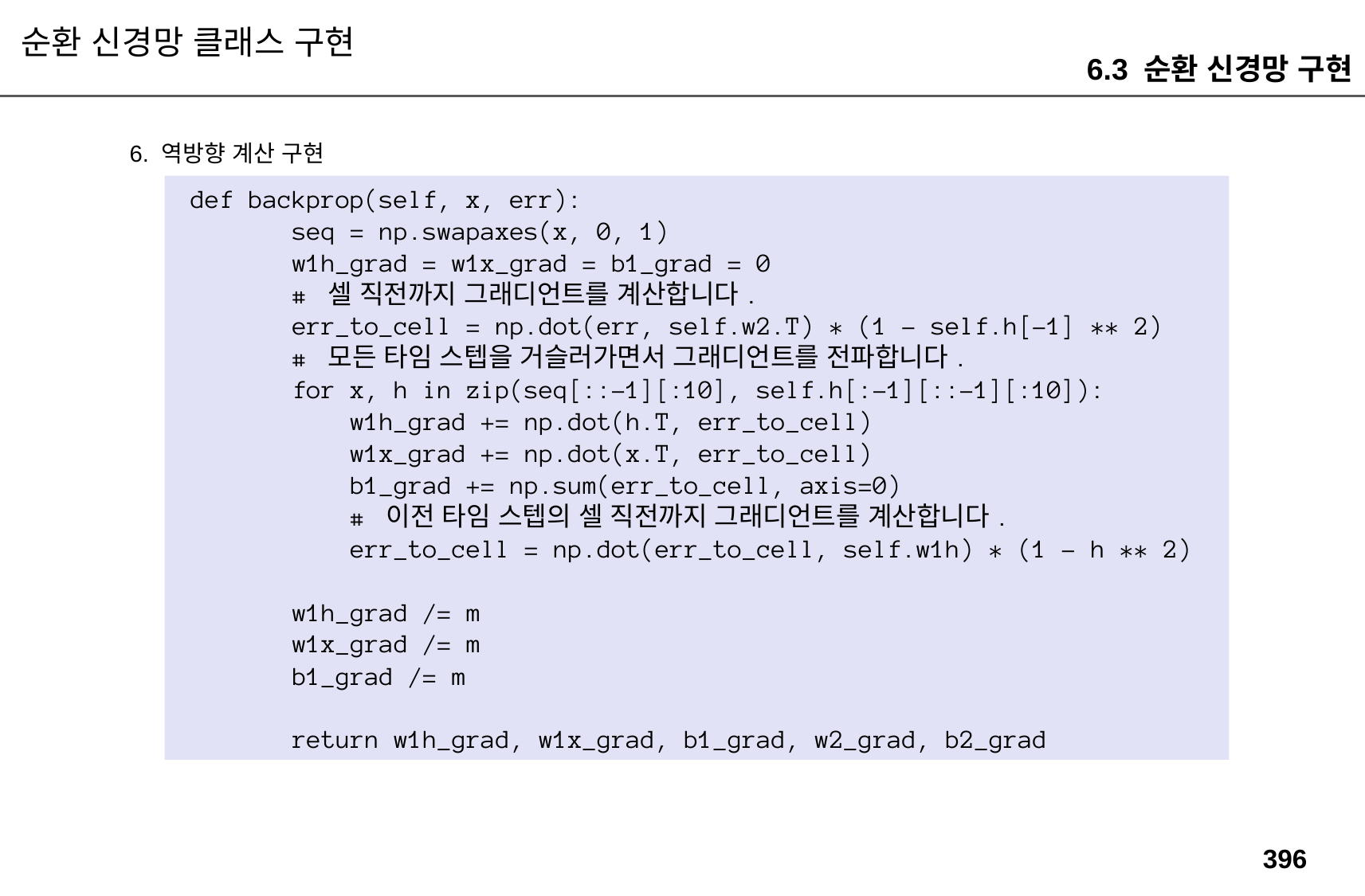

순환 신경망 클래스 구현
6.3 순환 신경망 구현
6. 역방향 계산 구현
 def backprop(self, x, err):
        seq = np.swapaxes(x, 0, 1)
        w1h_grad = w1x_grad = b1_grad = 0
        # 셀 직전까지 그래디언트를 계산합니다.
        err_to_cell = np.dot(err, self.w2.T) * (1 - self.h[-1] ** 2)
        # 모든 타임 스텝을 거슬러가면서 그래디언트를 전파합니다.
        for x, h in zip(seq[::-1][:10], self.h[:-1][::-1][:10]):
            w1h_grad += np.dot(h.T, err_to_cell)
            w1x_grad += np.dot(x.T, err_to_cell)
            b1_grad += np.sum(err_to_cell, axis=0)
            # 이전 타임 스텝의 셀 직전까지 그래디언트를 계산합니다.
            err_to_cell = np.dot(err_to_cell, self.w1h) * (1 - h ** 2)

        w1h_grad /= m
        w1x_grad /= m
        b1_grad /= m

        return w1h_grad, w1x_grad, b1_grad, w2_grad, b2_grad